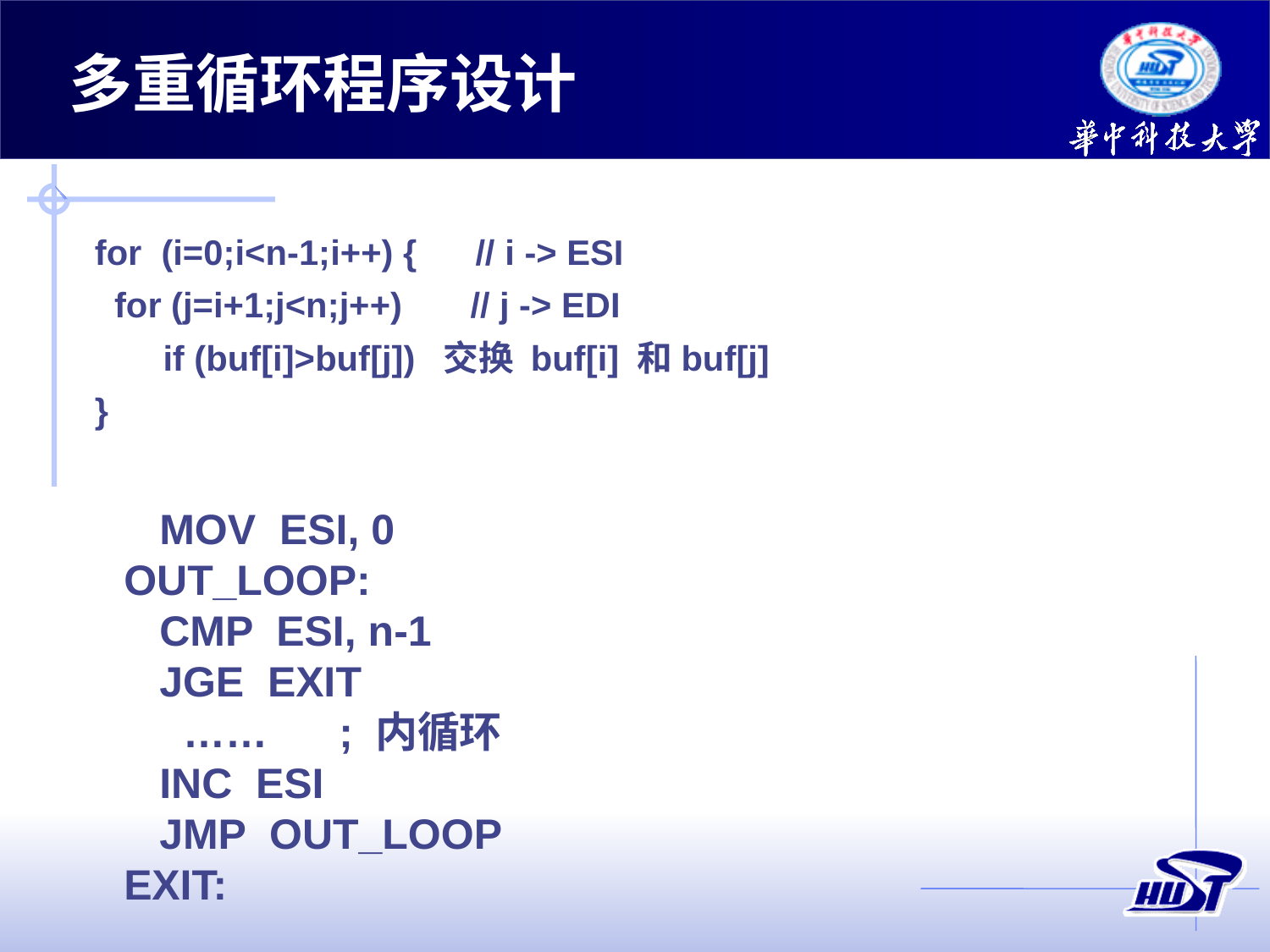

多重循环程序设计
for  (i=0;i<n-1;i++) {      // i -> ESI
  for (j=i+1;j<n;j++)       // j -> EDI
       if (buf[i]>buf[j])  交换 buf[i] 和buf[j]
}
   MOV  ESI, 0
OUT_LOOP:
   CMP  ESI, n-1
   JGE  EXIT
     ……      ; 内循环
   INC  ESI
   JMP  OUT_LOOP
EXIT: